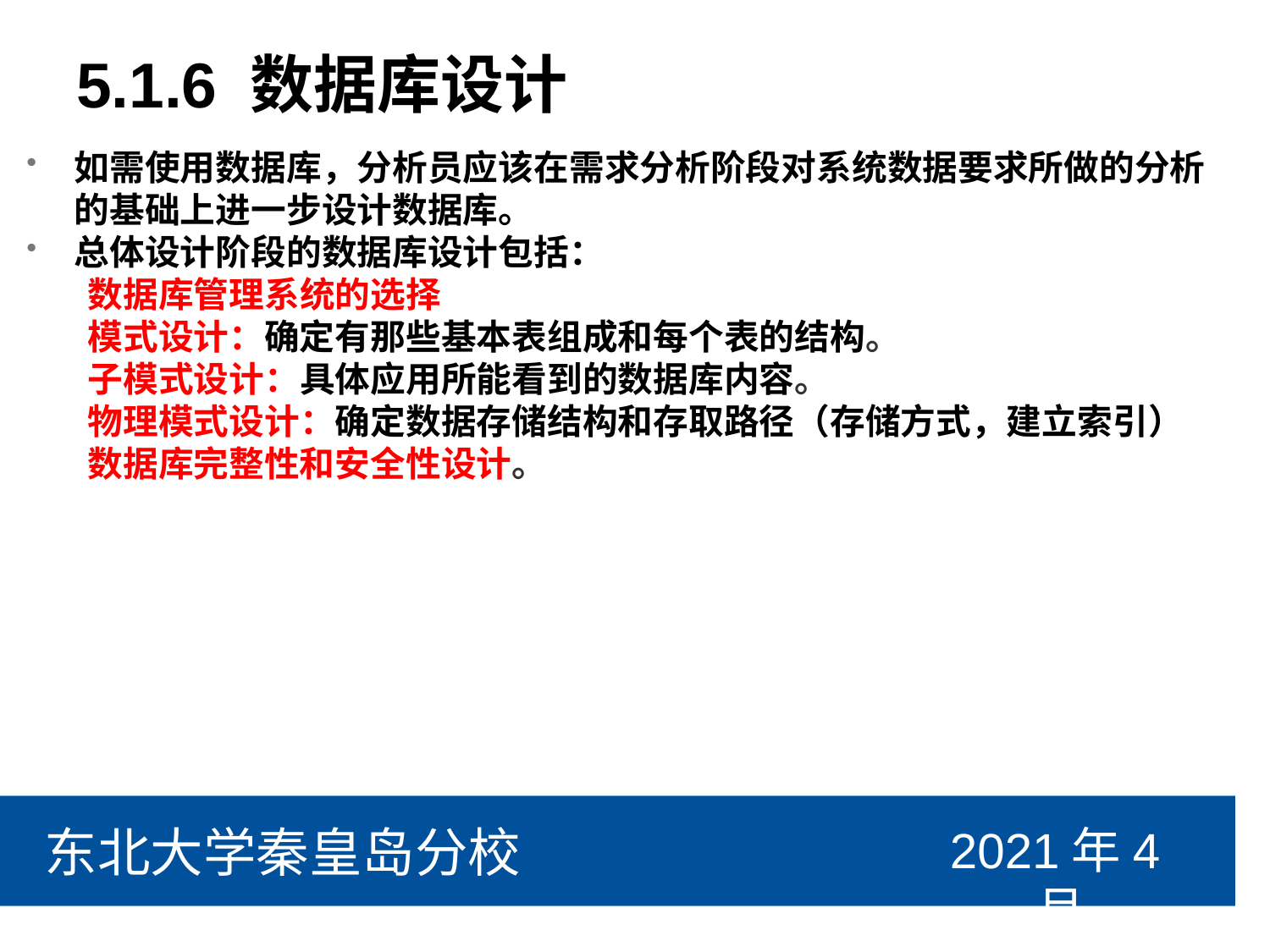

# 5.1.6 数据库设计
如需使用数据库，分析员应该在需求分析阶段对系统数据要求所做的分析的基础上进一步设计数据库。
总体设计阶段的数据库设计包括：
数据库管理系统的选择
模式设计：确定有那些基本表组成和每个表的结构。
子模式设计：具体应用所能看到的数据库内容。
物理模式设计：确定数据存储结构和存取路径（存储方式，建立索引）
数据库完整性和安全性设计。